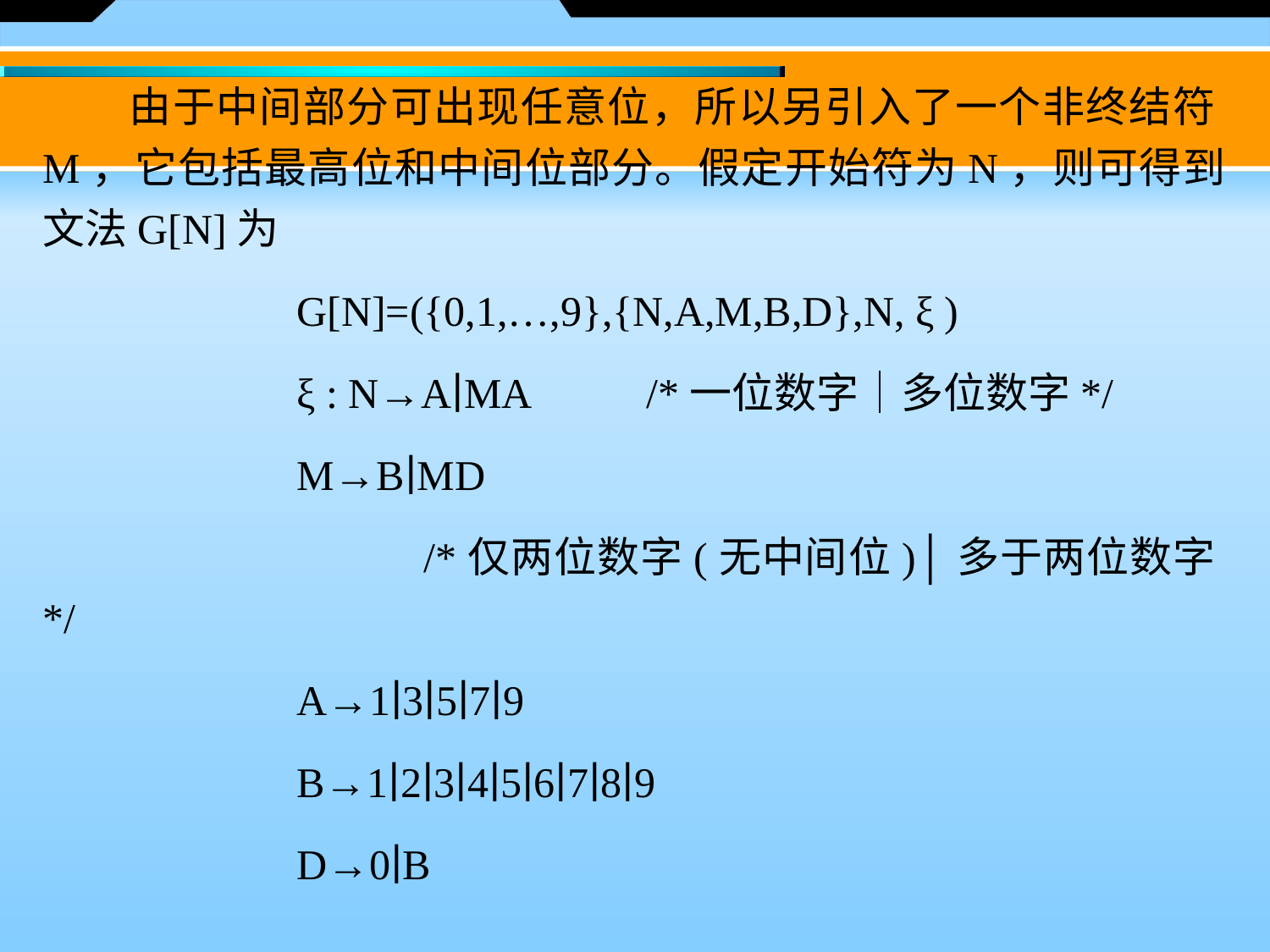

由于中间部分可出现任意位，所以另引入了一个非终结符M，它包括最高位和中间位部分。假定开始符为N，则可得到文法G[N]为
		G[N]=({0,1,…,9},{N,A,M,B,D},N, ξ )
    		ξ : N→A∣MA           /*一位数字│多位数字*/
       		M→B∣MD
			/*仅两位数字(无中间位)│多于两位数字*/
       		A→1∣3∣5∣7∣9
       		B→1∣2∣3∣4∣5∣6∣7∣8∣9
       		D→0∣B